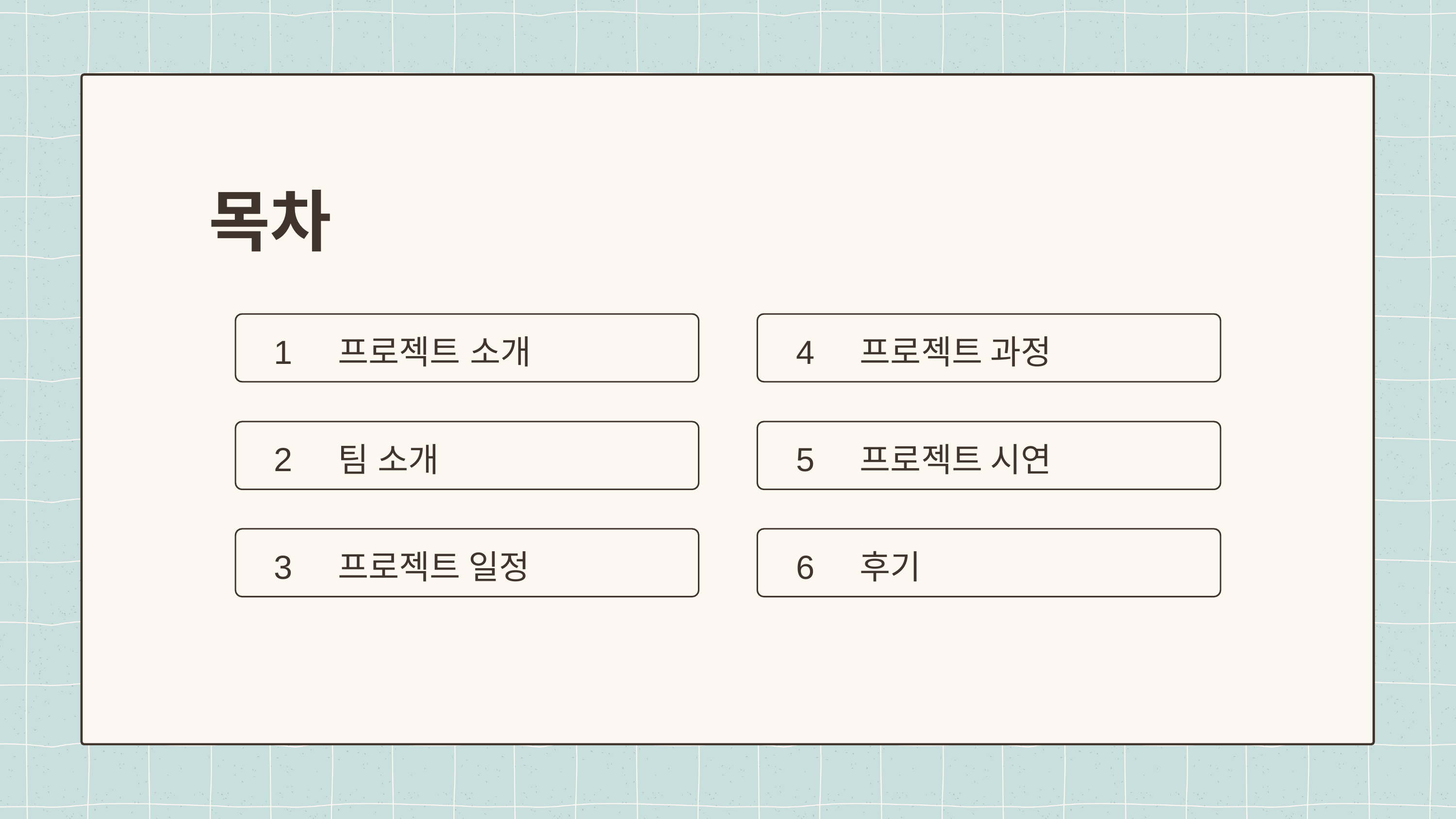

목차

1
프로젝트 소개
4
프로젝트 과정

2
5
팀 소개
프로젝트 시연

프로젝트 일정
후기
3
6